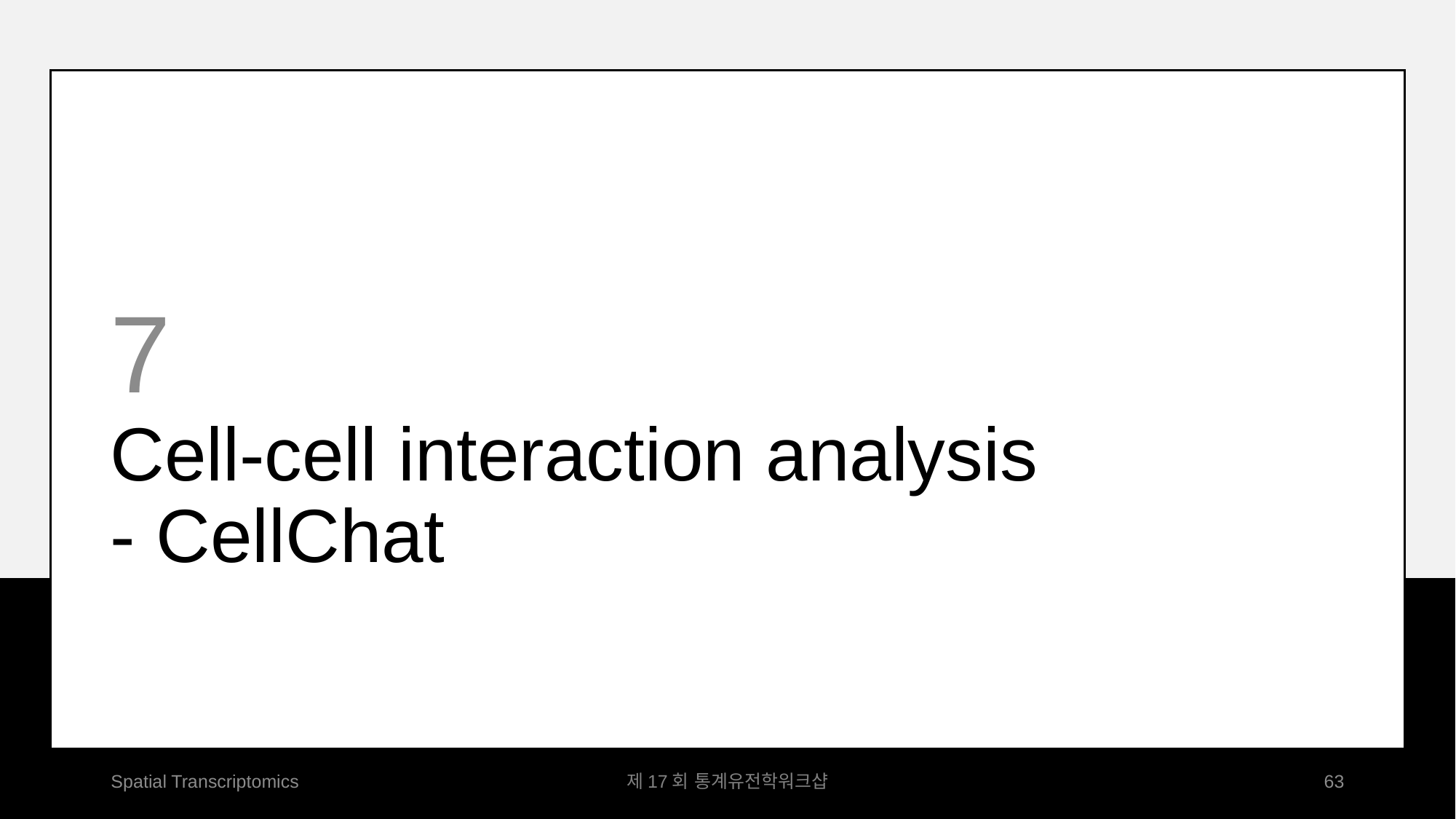

7
Cell-cell interaction analysis
- CellChat
Spatial Transcriptomics
제17회 통계유전학워크샵
63